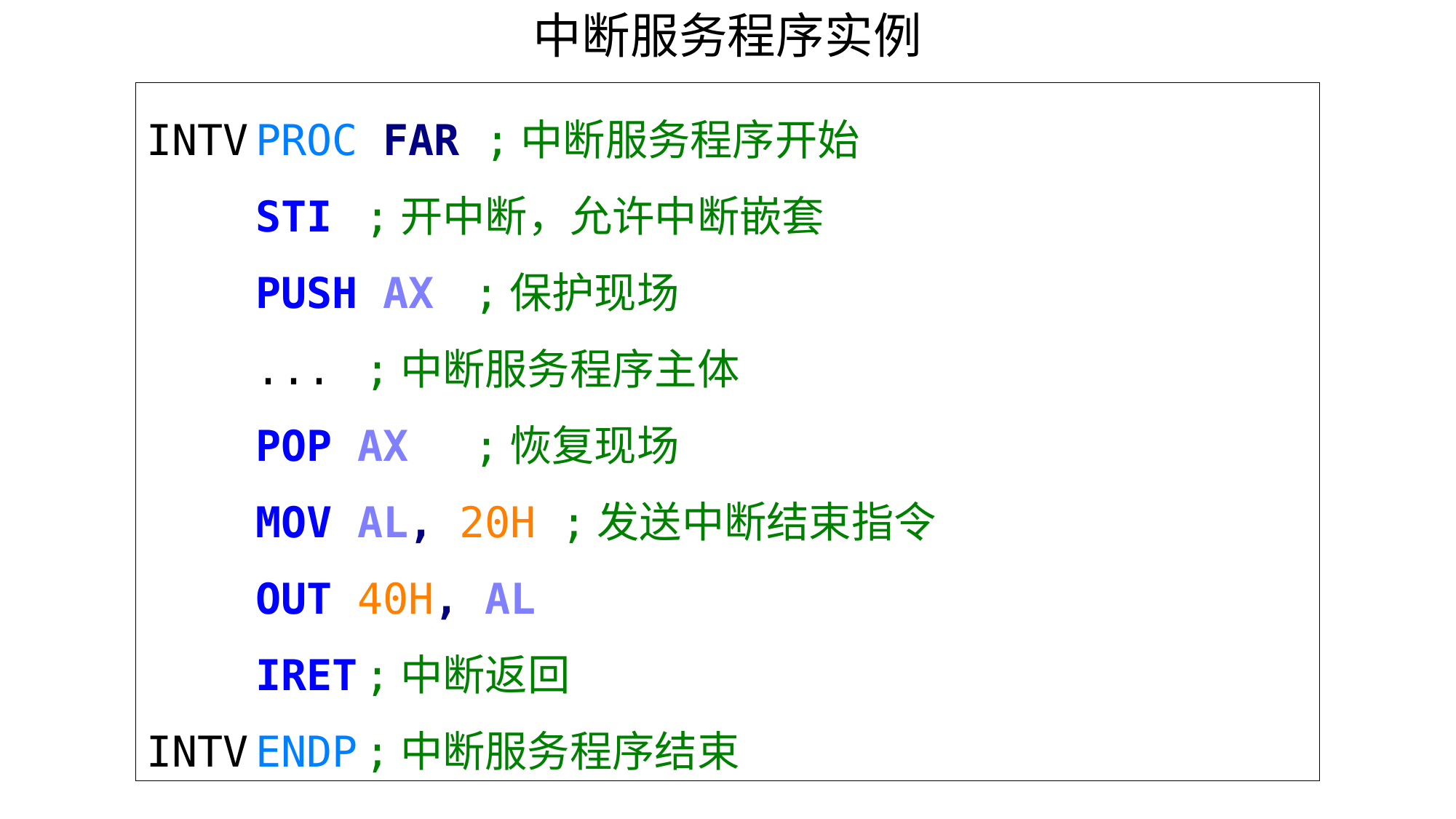

中断服务程序实例
INTV	PROC FAR ;中断服务程序开始
	STI	;开中断，允许中断嵌套
	PUSH AX	;保护现场
	...	;中断服务程序主体
	POP AX	;恢复现场
	MOV AL, 20H ;发送中断结束指令
	OUT 40H, AL
	IRET	;中断返回
INTV	ENDP	;中断服务程序结束